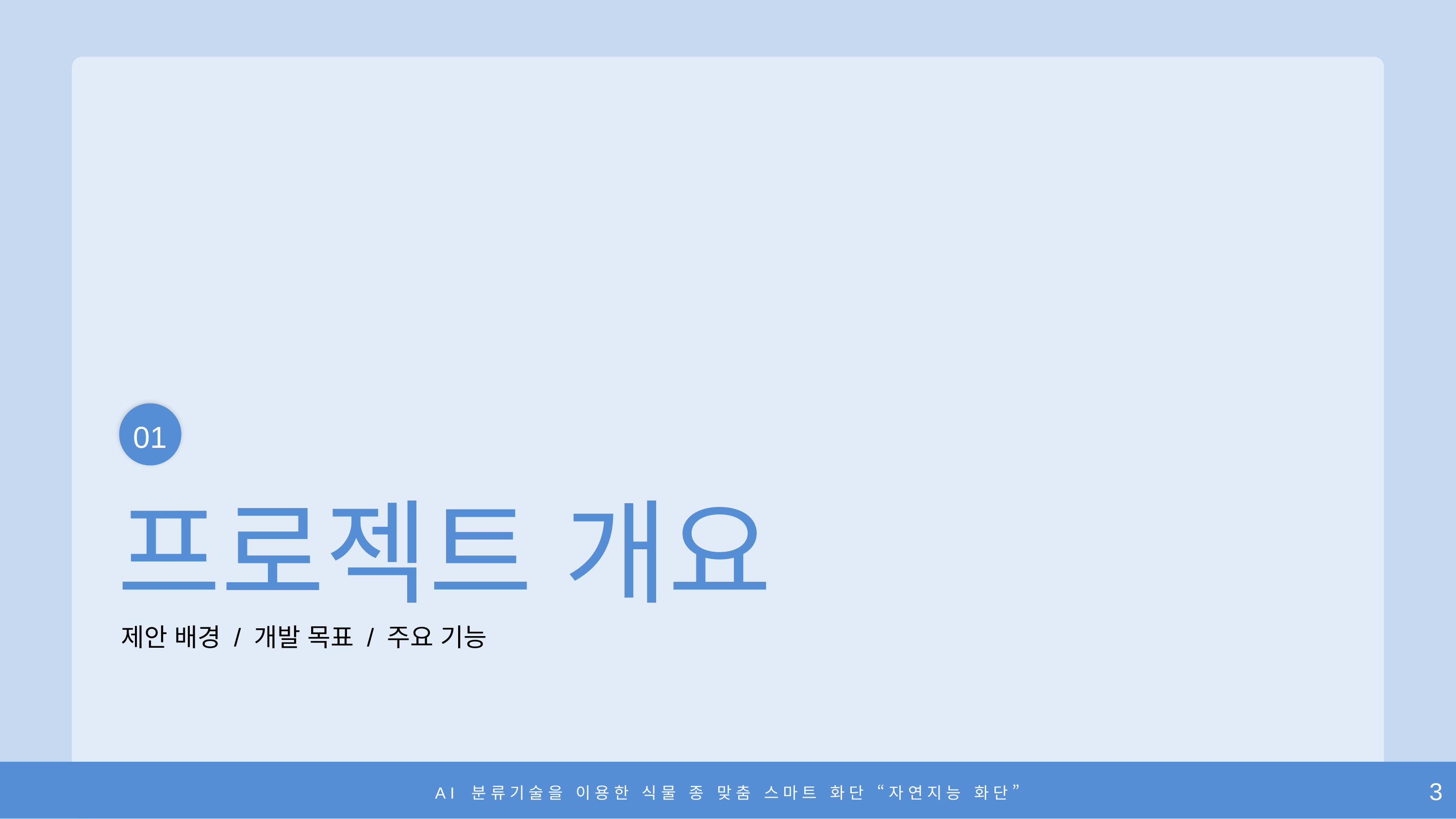

01

프로젝트 개요
제안 배경 / 개발 목표 / 주요 기능